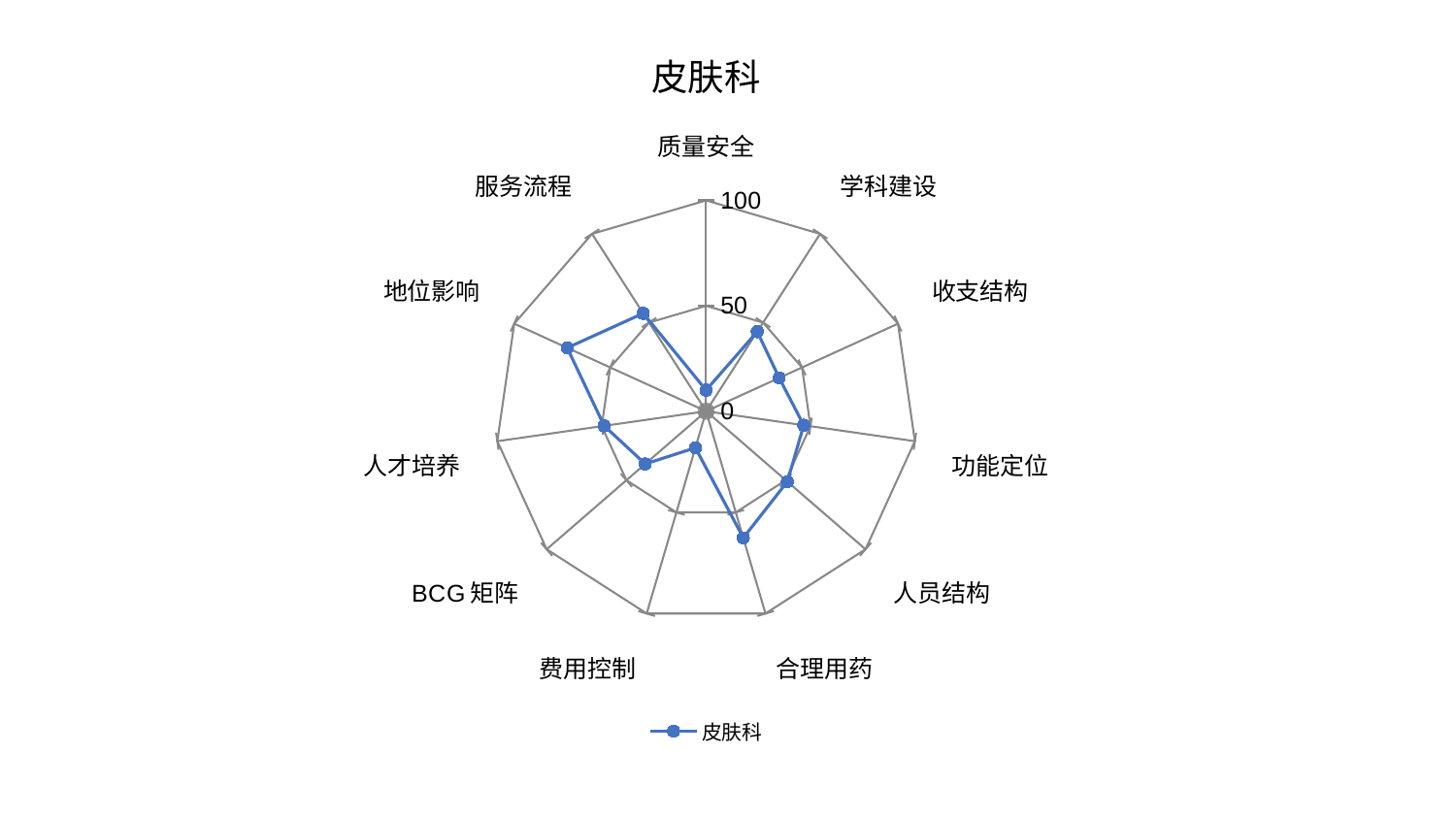

### Chart: 皮肤科

| Category | 皮肤科 |
|---|---|
| 质量安全 | 9.995653416821598 |
| 学科建设 | 44.881927859908835 |
| 收支结构 | 38.092164051237255 |
| 功能定位 | 46.76226634389586 |
| 人员结构 | 50.99746662168861 |
| 合理用药 | 62.602919790978376 |
| 费用控制 | 18.080167552098303 |
| BCG矩阵 | 38.2013523061798 |
| 人才培养 | 48.82679764226708 |
| 地位影响 | 72.38361422199817 |
| 服务流程 | 55.17423220020694 |
134